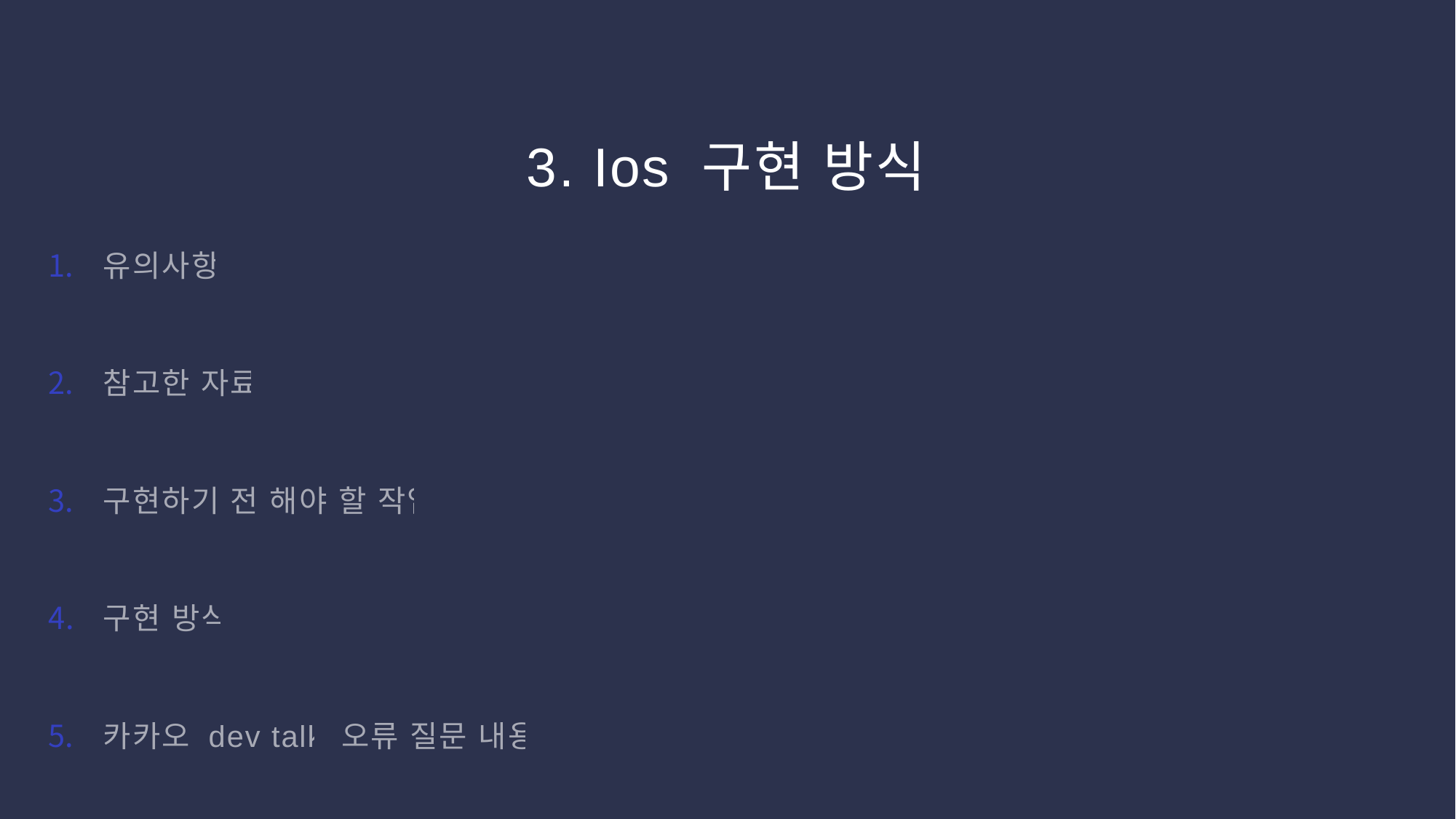

# 3. Ios 구현 방식
유의사항

참고한 자료

구현하기 전 해야 할 작업

구현 방식

카카오 dev talk 오류 질문 내용